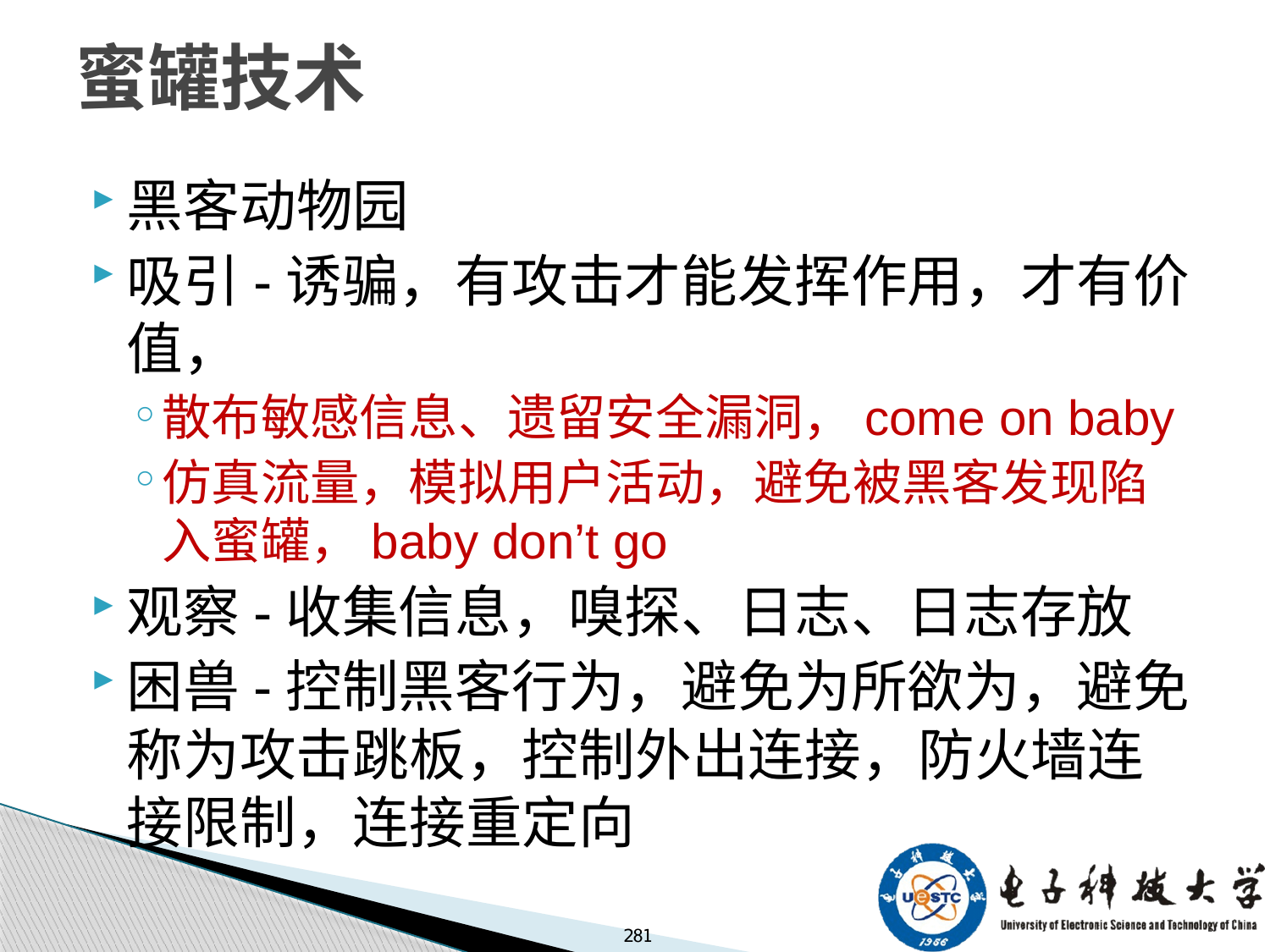

# 蜜罐技术
黑客动物园
吸引-诱骗，有攻击才能发挥作用，才有价值，
散布敏感信息、遗留安全漏洞，come on baby
仿真流量，模拟用户活动，避免被黑客发现陷入蜜罐，baby don’t go
观察-收集信息，嗅探、日志、日志存放
困兽-控制黑客行为，避免为所欲为，避免称为攻击跳板，控制外出连接，防火墙连接限制，连接重定向
281